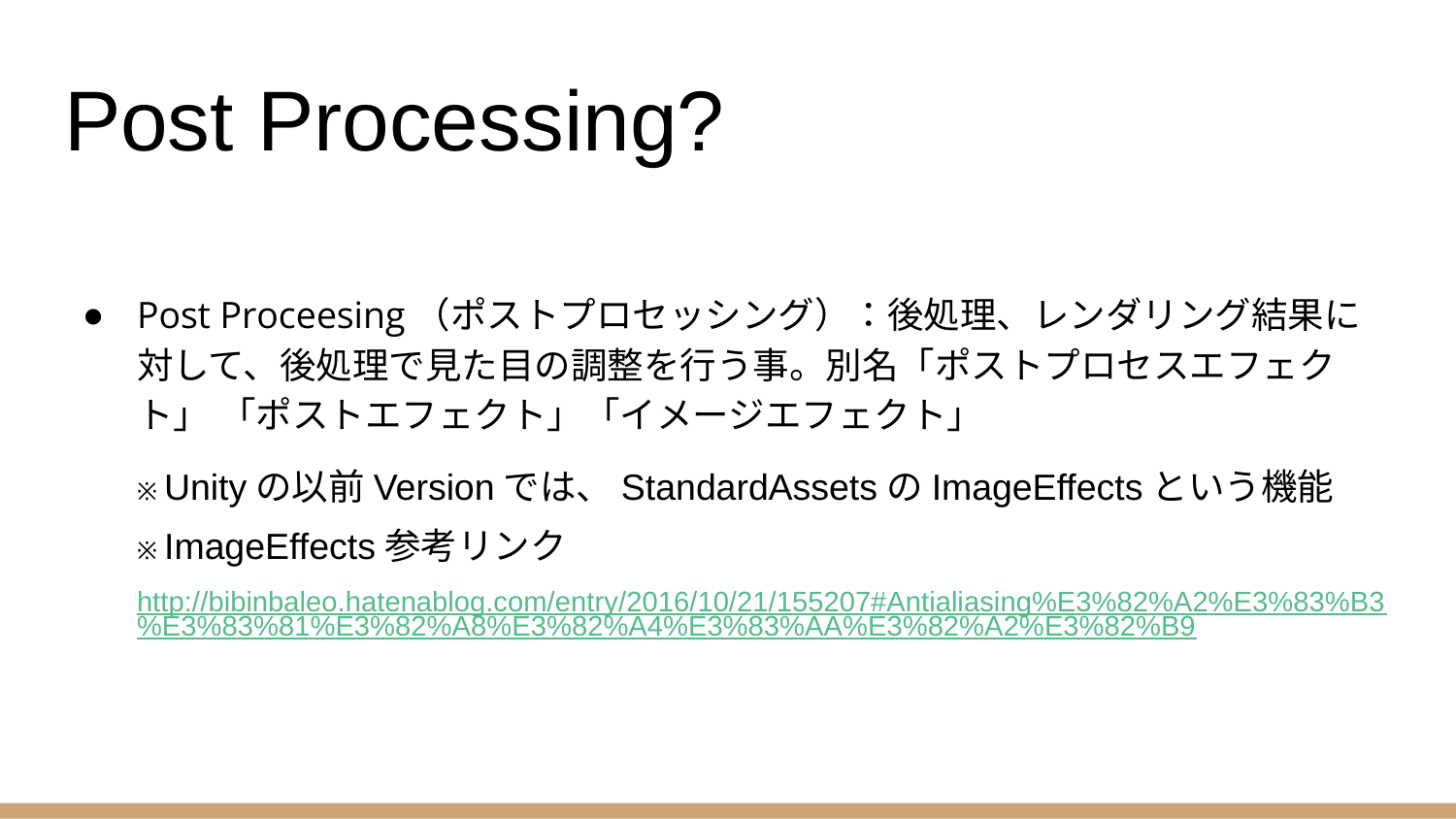

# Post Processing?

Post Proceesing（ポストプロセッシング）：後処理、レンダリング結果に対して、後処理で見た目の調整を行う事。別名「ポストプロセスエフェクト」 「ポストエフェクト」「イメージエフェクト」
※ Unityの以前Versionでは、StandardAssetsのImageEffectsという機能
※ ImageEffects参考リンク
http://bibinbaleo.hatenablog.com/entry/2016/10/21/155207#Antialiasing%E3%82%A2%E3%83%B3%E3%83%81%E3%82%A8%E3%82%A4%E3%83%AA%E3%82%A2%E3%82%B9